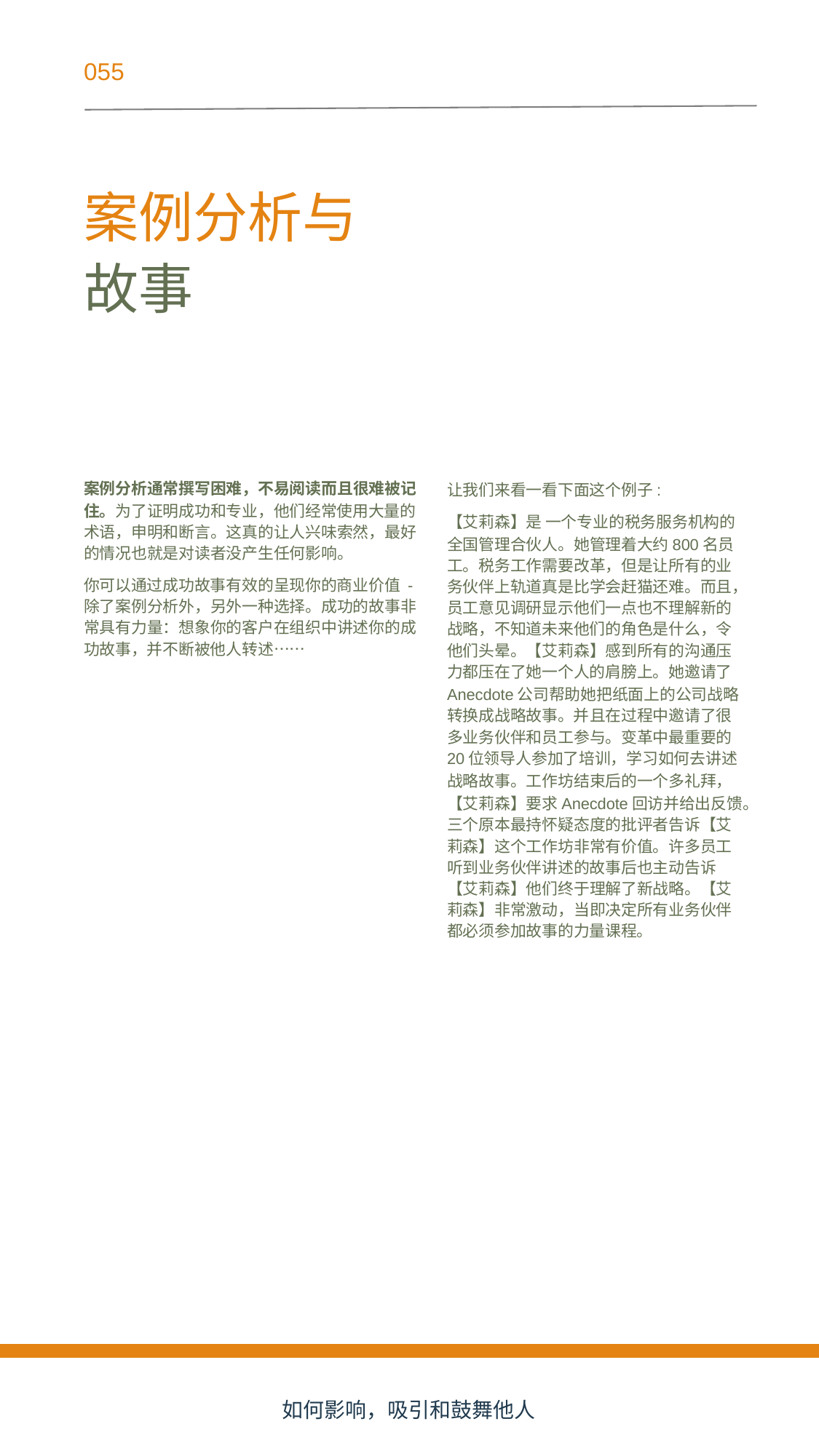

055

案例分析与
故事

案例分析通常撰写困难，不易阅读而且很难被记
住。为了证明成功和专业，他们经常使用大量的
术语，申明和断言。这真的让人兴味索然，最好
的情况也就是对读者没产生任何影响。
你可以通过成功故事有效的呈现你的商业价值 -
除了案例分析外，另外一种选择。成功的故事非
常具有力量：想象你的客户在组织中讲述你的成
功故事，并不断被他人转述……
	49

让我们来看一看下面这个例子:
【艾莉森】是 一个专业的税务服务机构的
全国管理合伙人。她管理着大约800名员
工。税务工作需要改革，但是让所有的业
务伙伴上轨道真是比学会赶猫还难。而且，
员工意见调研显示他们一点也不理解新的
战略，不知道未来他们的角色是什么，令
他们头晕。【艾莉森】感到所有的沟通压
力都压在了她一个人的肩膀上。她邀请了
Anecdote公司帮助她把纸面上的公司战略
转换成战略故事。并且在过程中邀请了很
多业务伙伴和员工参与。变革中最重要的
20位领导人参加了培训，学习如何去讲述
战略故事。工作坊结束后的一个多礼拜，
【艾莉森】要求Anecdote回访并给出反馈。
三个原本最持怀疑态度的批评者告诉【艾
莉森】这个工作坊非常有价值。许多员工
听到业务伙伴讲述的故事后也主动告诉
【艾莉森】他们终于理解了新战略。【艾
莉森】非常激动，当即决定所有业务伙伴
都必须参加故事的力量课程。

如何影响，吸引和鼓舞他人
49